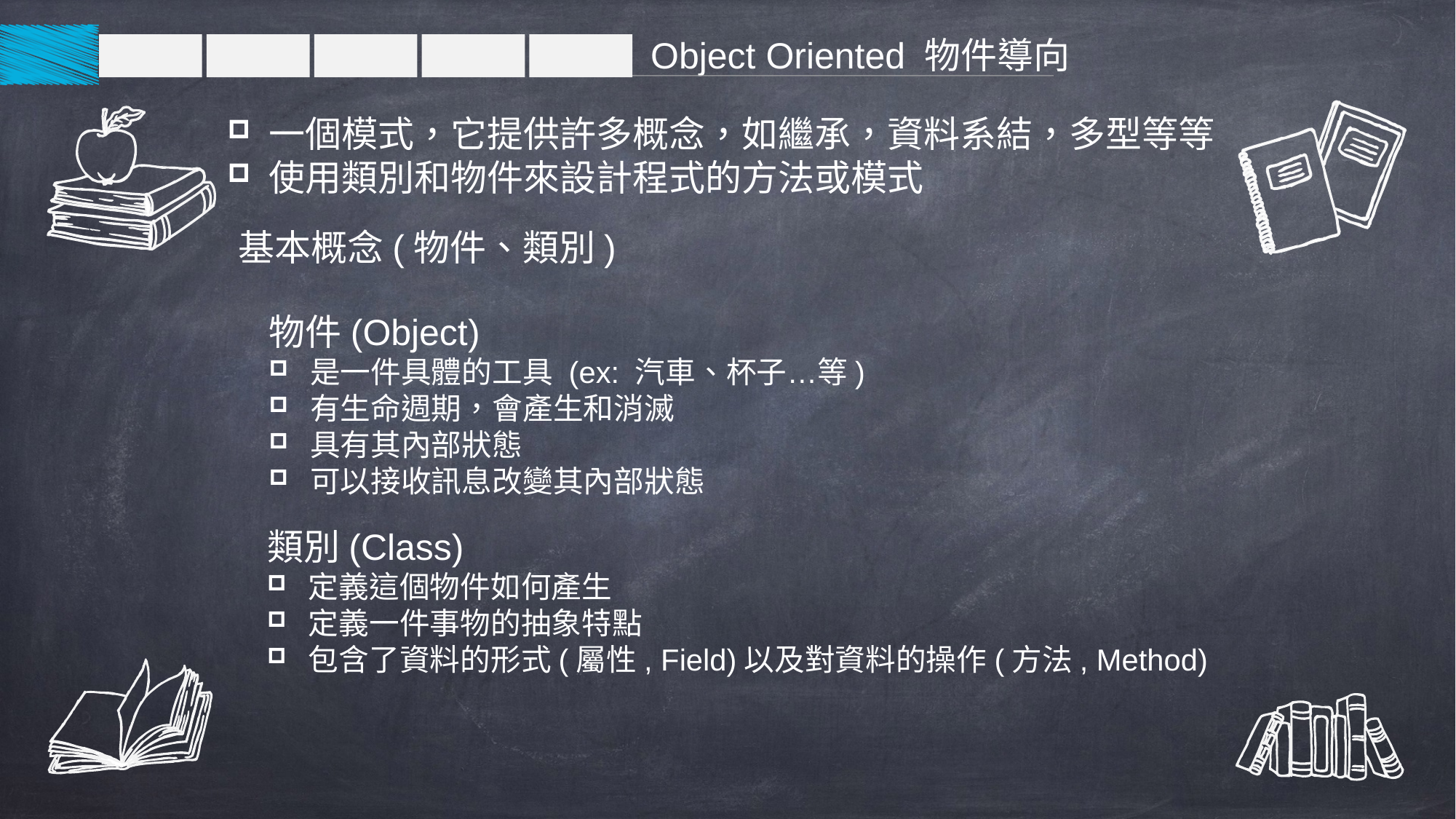

Object Oriented 物件導向

一個模式，它提供許多概念，如繼承，資料系結，多型等等
使用類別和物件來設計程式的方法或模式

基本概念(物件、類別)
物件(Object)
是一件具體的工具 (ex: 汽車、杯子…等)
有生命週期，會產生和消滅
具有其內部狀態
可以接收訊息改變其內部狀態
類別(Class)
定義這個物件如何產生
定義一件事物的抽象特點
包含了資料的形式(屬性, Field)以及對資料的操作(方法, Method)